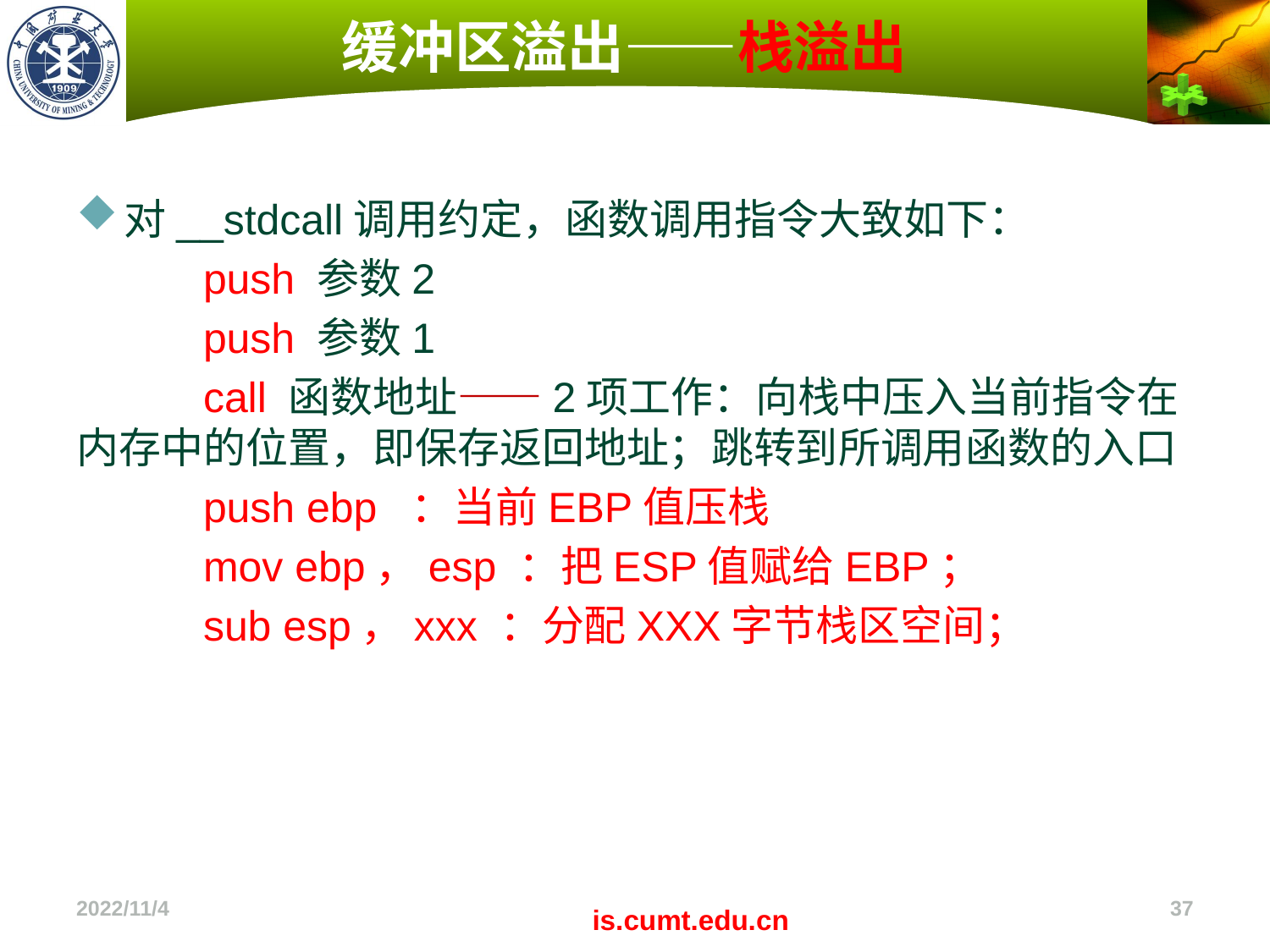

# 缓冲区溢出——栈溢出
对__stdcall调用约定，函数调用指令大致如下：
	push 参数2
	push 参数1
	call 函数地址——2项工作：向栈中压入当前指令在内存中的位置，即保存返回地址；跳转到所调用函数的入口
	push ebp  ：当前EBP值压栈
	mov ebp，esp ：把ESP值赋给EBP；
	sub esp，xxx ：分配XXX字节栈区空间；

2022/11/4
37
is.cumt.edu.cn